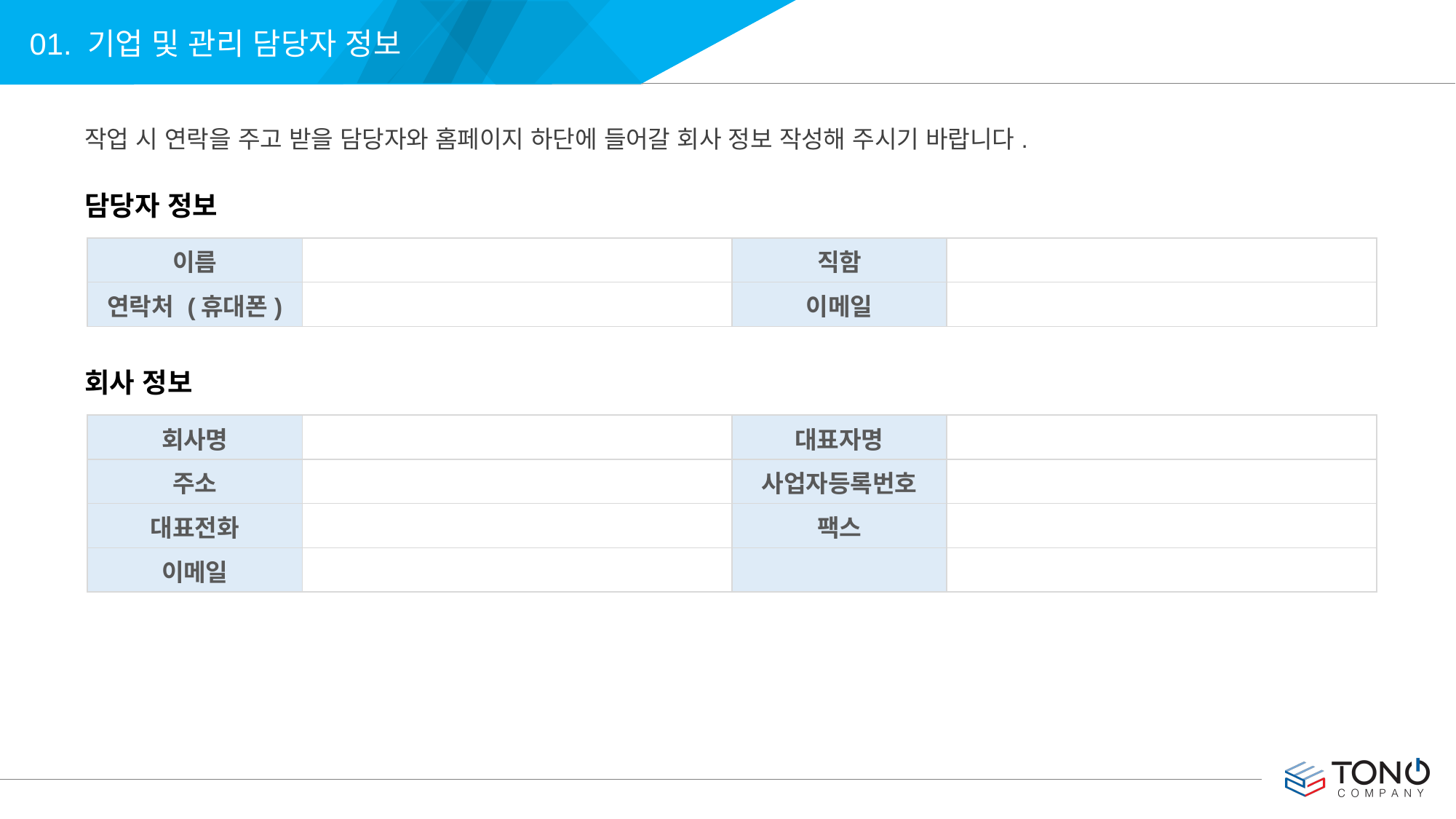

01. 기업 및 관리 담당자 정보
작업 시 연락을 주고 받을 담당자와 홈페이지 하단에 들어갈 회사 정보 작성해 주시기 바랍니다.
담당자 정보
| 이름 |  | 직함 |  |
| --- | --- | --- | --- |
| 연락처 (휴대폰) |  | 이메일 |  |
회사 정보
| 회사명 |  | 대표자명 |  |
| --- | --- | --- | --- |
| 주소 |  | 사업자등록번호 |  |
| 대표전화 |  | 팩스 |  |
| 이메일 |  |  |  |